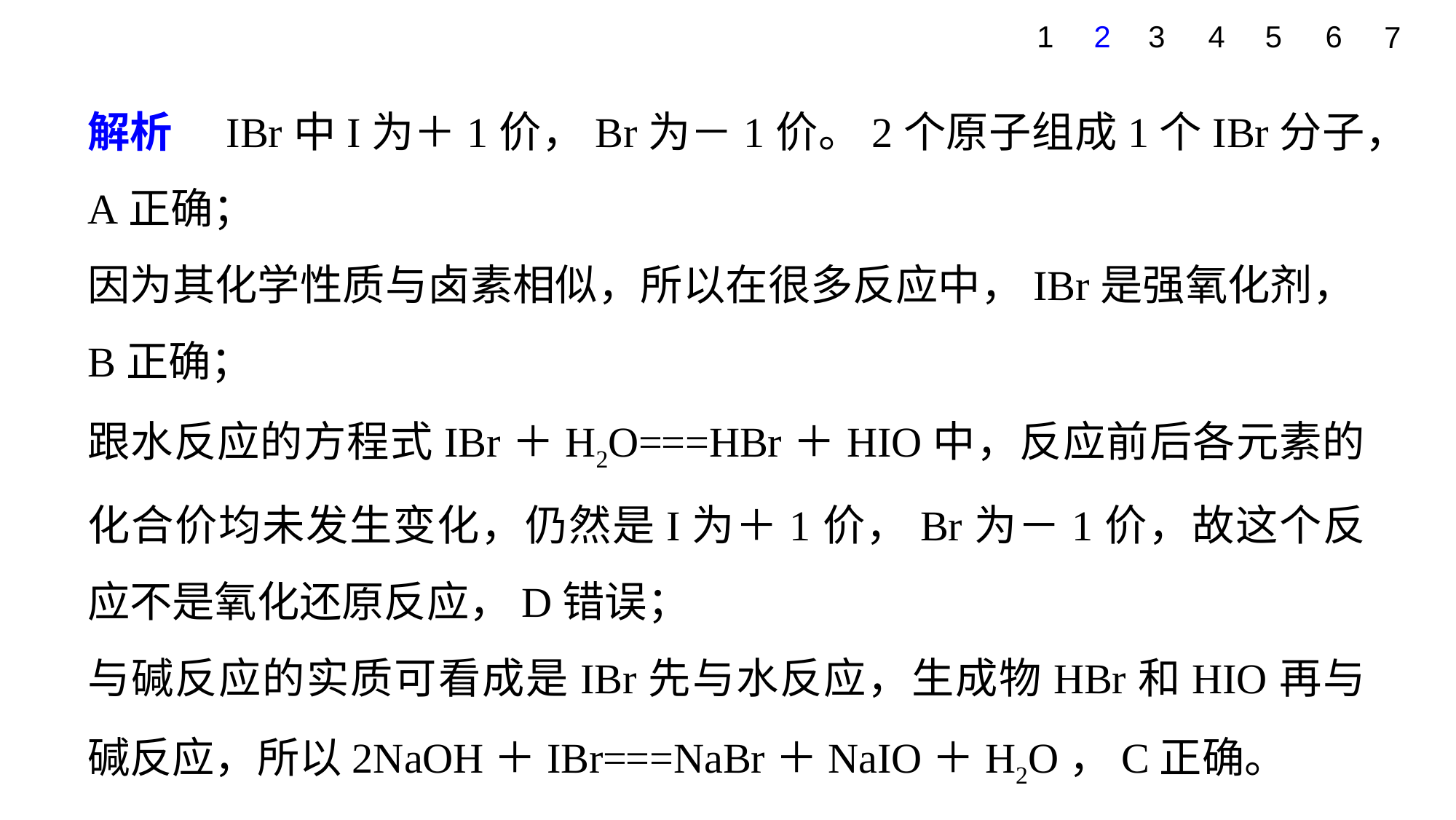

1
2
3
4
5
6
7
解析　IBr中I为＋1价，Br为－1价。2个原子组成1个IBr分子，A正确；
因为其化学性质与卤素相似，所以在很多反应中，IBr是强氧化剂，B正确；
跟水反应的方程式IBr＋H2O===HBr＋HIO中，反应前后各元素的化合价均未发生变化，仍然是I为＋1价，Br为－1价，故这个反应不是氧化还原反应，D错误；
与碱反应的实质可看成是IBr先与水反应，生成物HBr和HIO再与碱反应，所以2NaOH＋IBr===NaBr＋NaIO＋H2O，C正确。
答案　D